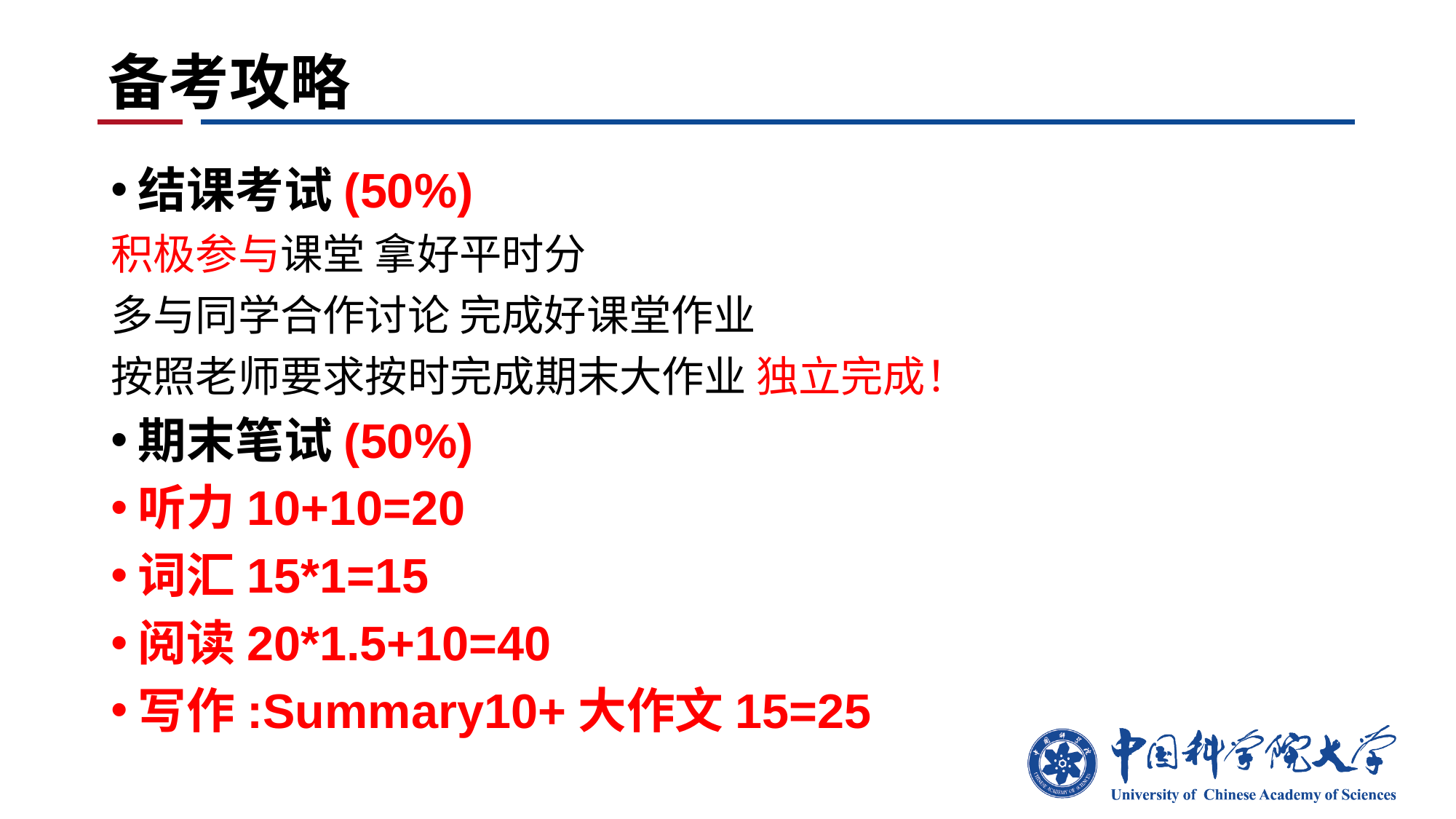

# 备考攻略
结课考试(50%)
积极参与课堂 拿好平时分
多与同学合作讨论 完成好课堂作业
按照老师要求按时完成期末大作业 独立完成！
期末笔试(50%)
听力10+10=20
词汇15*1=15
阅读20*1.5+10=40
写作:Summary10+大作文15=25